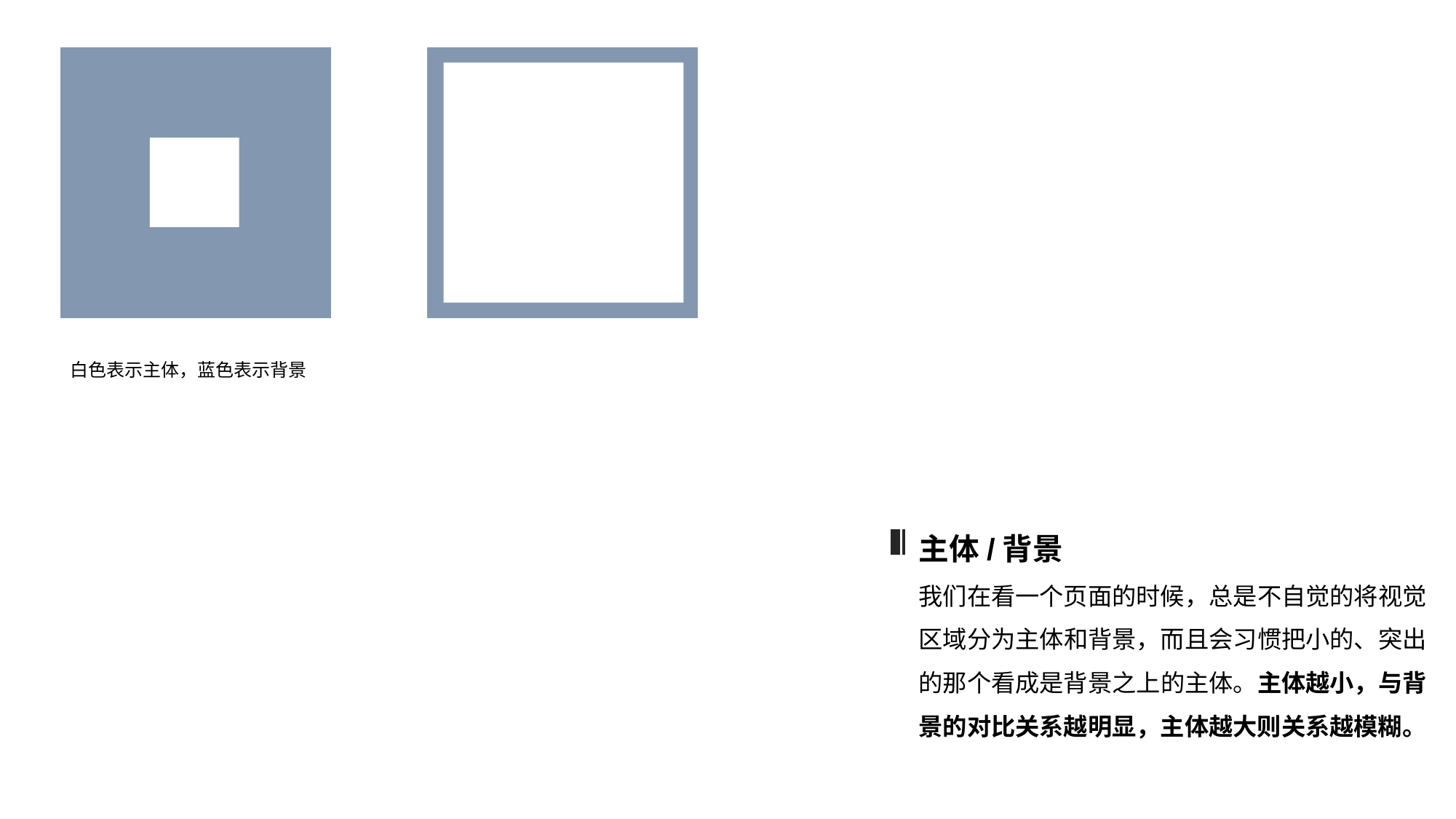

白色表示主体，蓝色表示背景
主体/背景
我们在看一个页面的时候，总是不自觉的将视觉区域分为主体和背景，而且会习惯把小的、突出的那个看成是背景之上的主体。主体越小，与背景的对比关系越明显，主体越大则关系越模糊。